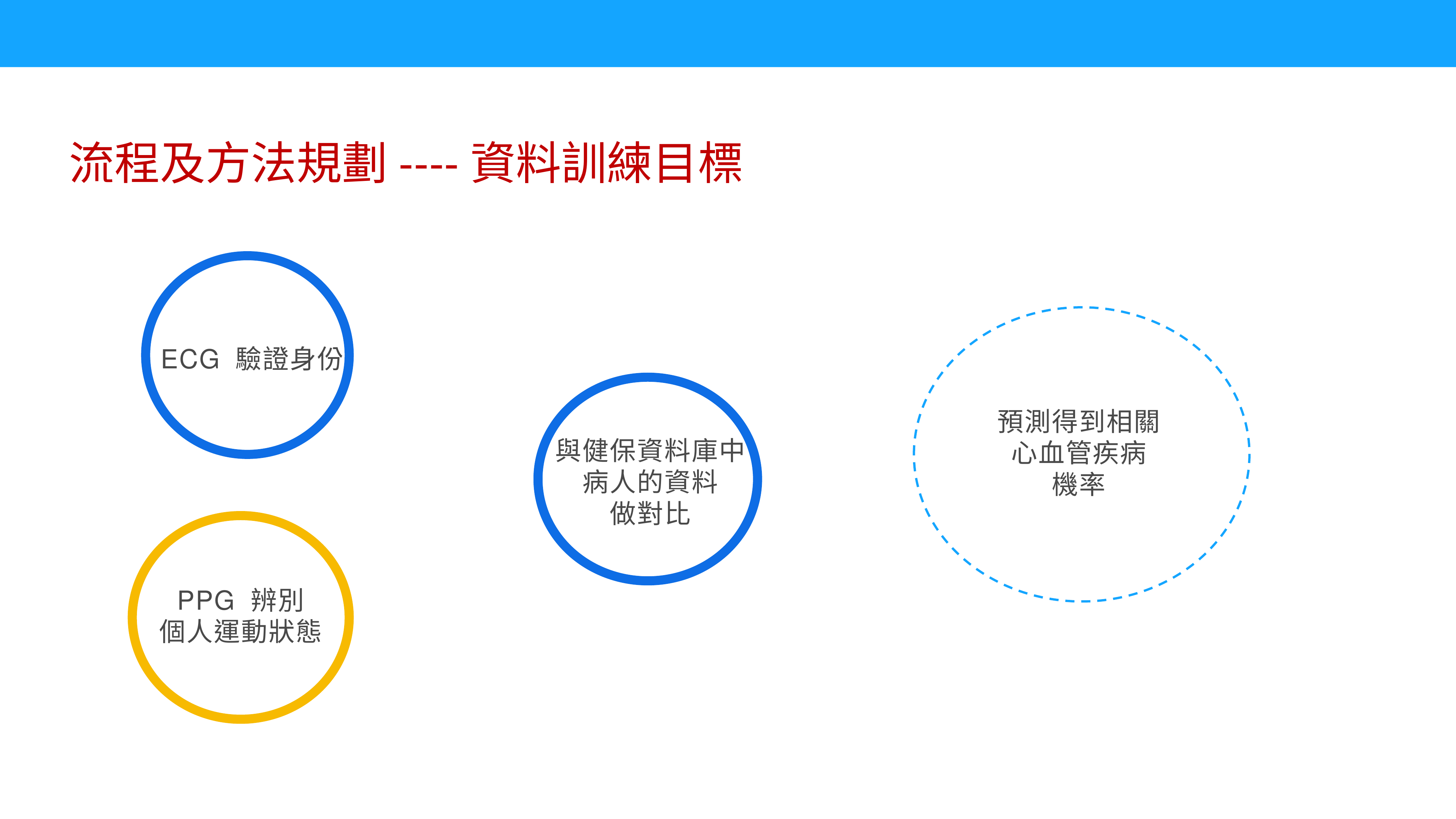

流程及方法規劃----資料訓練目標

ECG 驗證身份

預測得到相關
心血管疾病
機率
與健保資料庫中
病人的資料
做對比

PPG 辨別
個人運動狀態